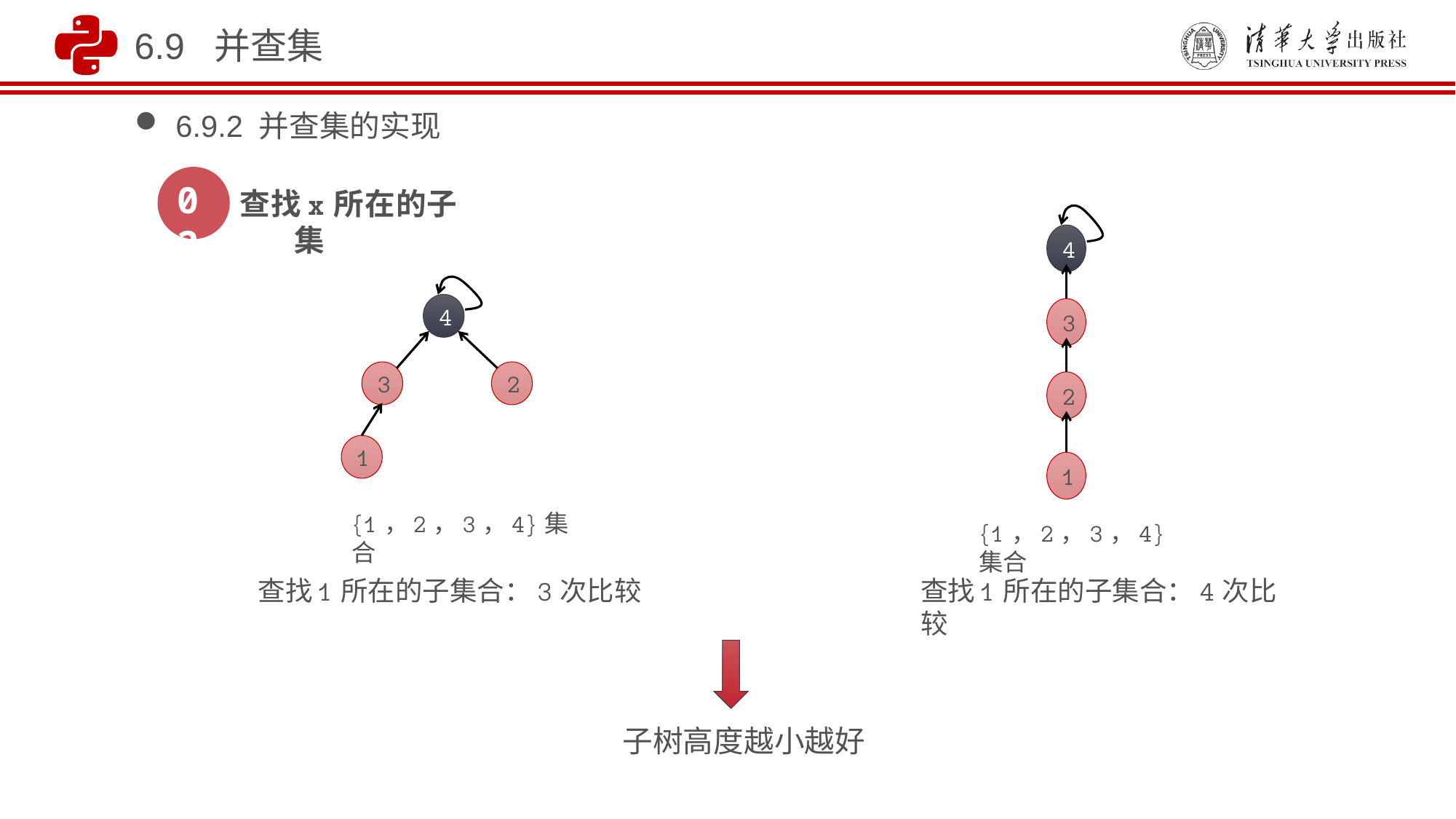

6.9  并查集
6.9.2 并查集的实现

02
查找x所在的子集

4
3
2
1
{1，2，3，4}集合

4
3
2
1
{1，2，3，4}集合
查找1所在的子集合：3次比较
查找1所在的子集合：4次比较

子树高度越小越好